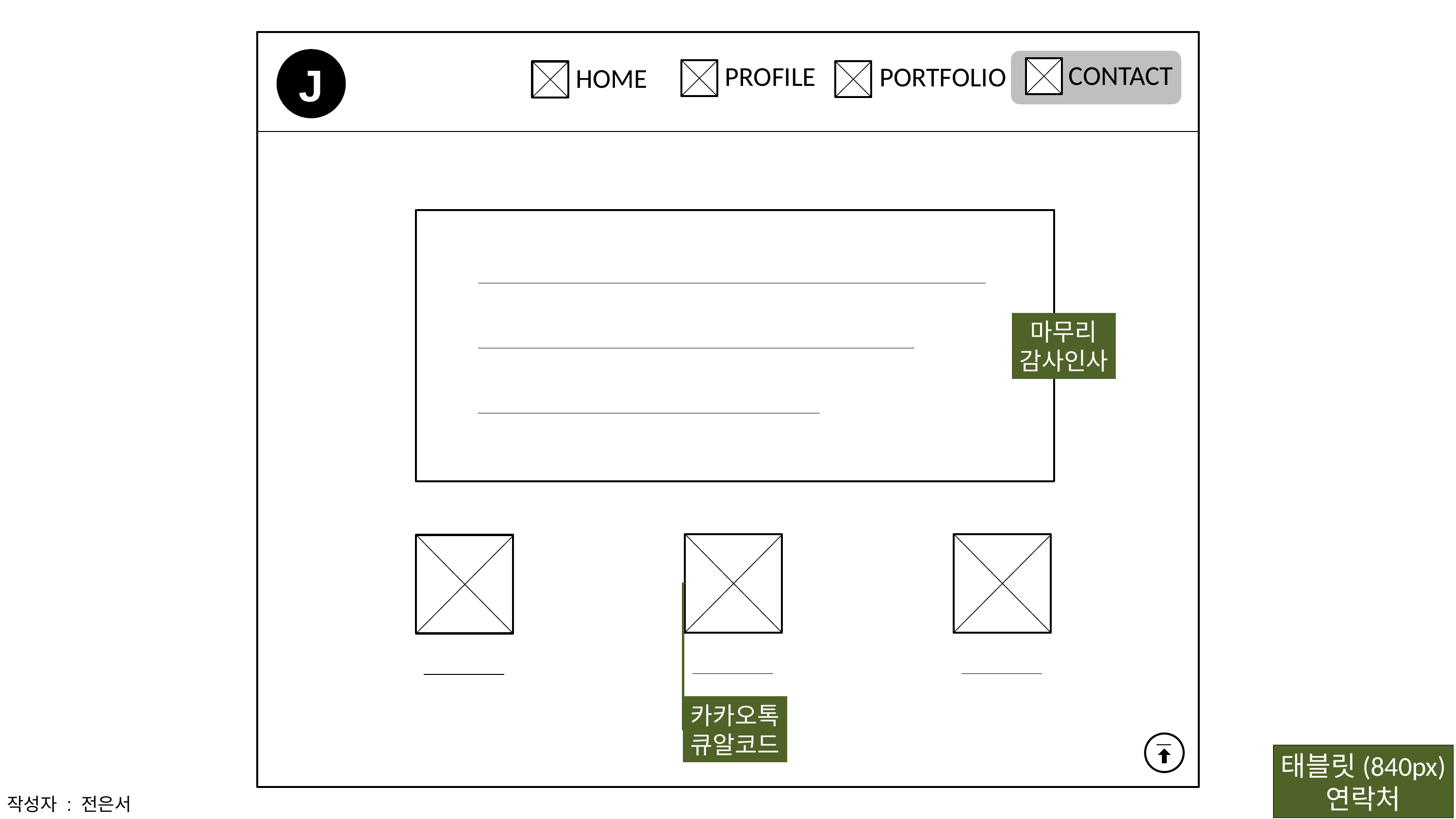

J

CONTACT

PROFILE

PORTFOLIO

HOME

마무리
감사인사

카카오톡
큐알코드

태블릿(840px)
연락처
작성자 : 전은서